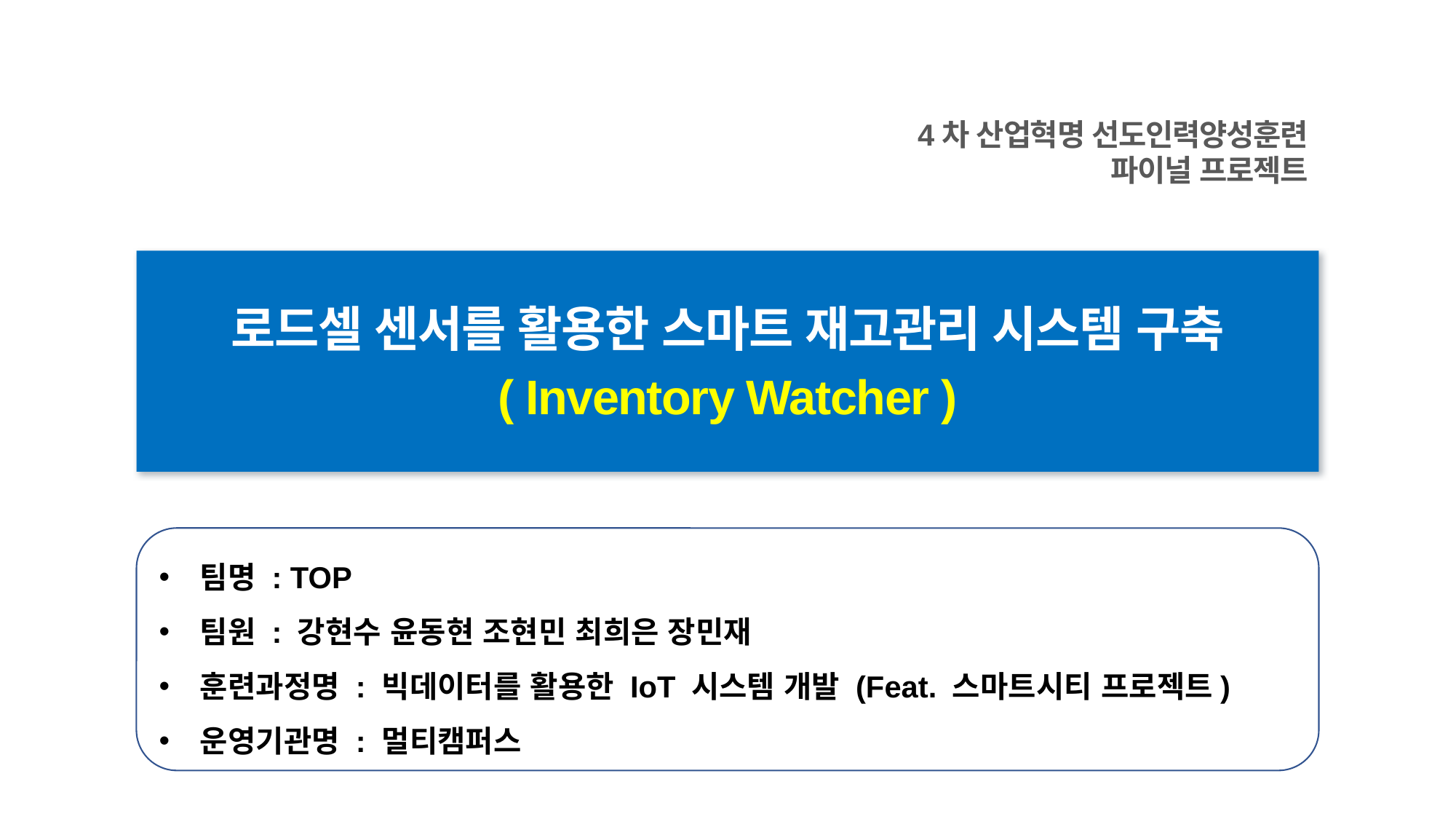

4차 산업혁명 선도인력양성훈련
파이널 프로젝트
로드셀 센서를 활용한 스마트 재고관리 시스템 구축
( Inventory Watcher )
팀명 : TOP
팀원 : 강현수 윤동현 조현민 최희은 장민재
훈련과정명 : 빅데이터를 활용한 IoT 시스템 개발 (Feat. 스마트시티 프로젝트)
운영기관명 : 멀티캠퍼스